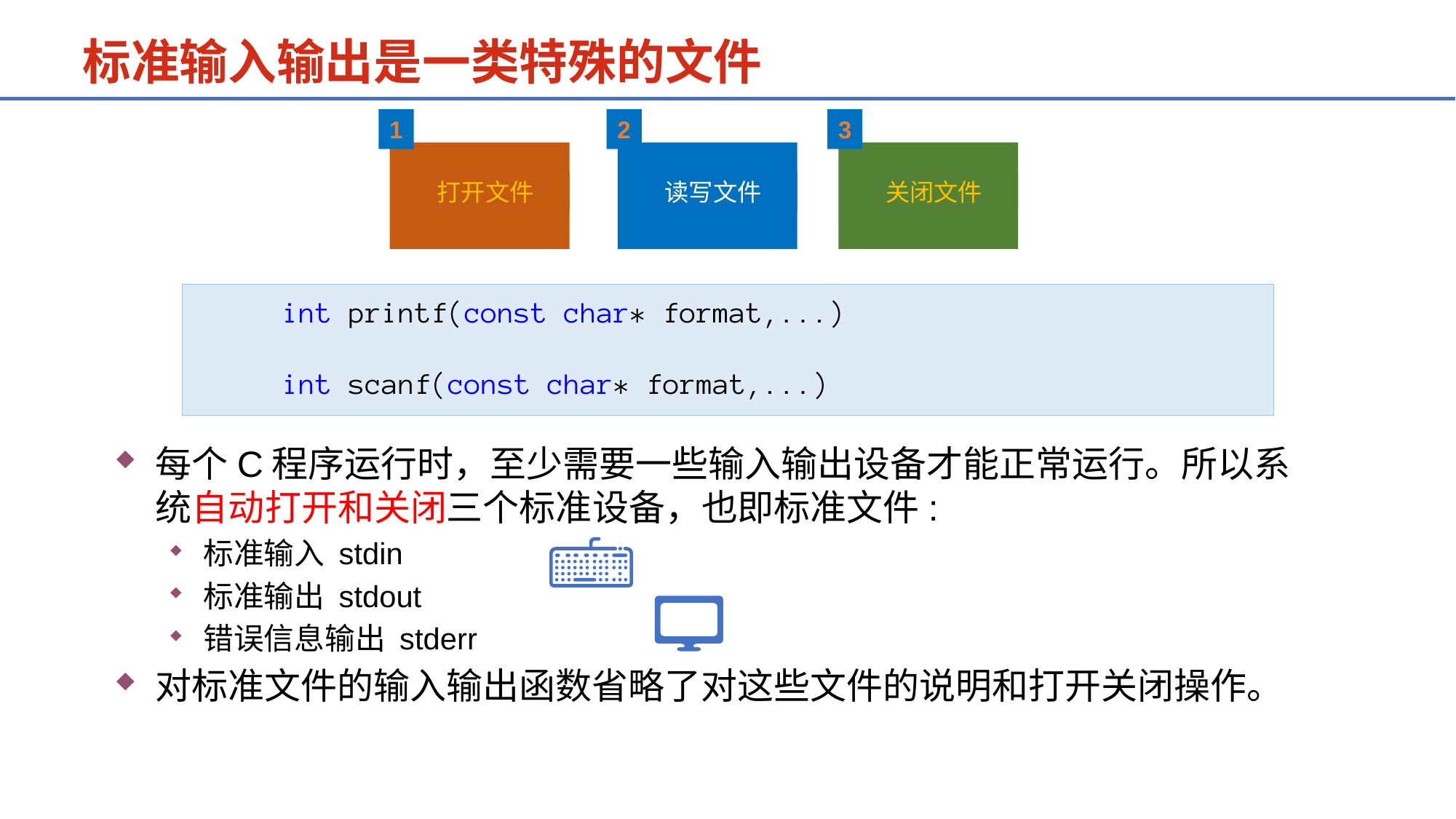

标准输入输出是一类特殊的文件
1

打开文件
2

读写文件
3

关闭文件

int printf(const char* format,...)
int scanf(const char* format,...)
每个C程序运行时，至少需要一些输入输出设备才能正常运行。所以系统自动打开和关闭三个标准设备，也即标准文件:
标准输入 stdin
标准输出 stdout
错误信息输出 stderr
对标准文件的输入输出函数省略了对这些文件的说明和打开关闭操作。